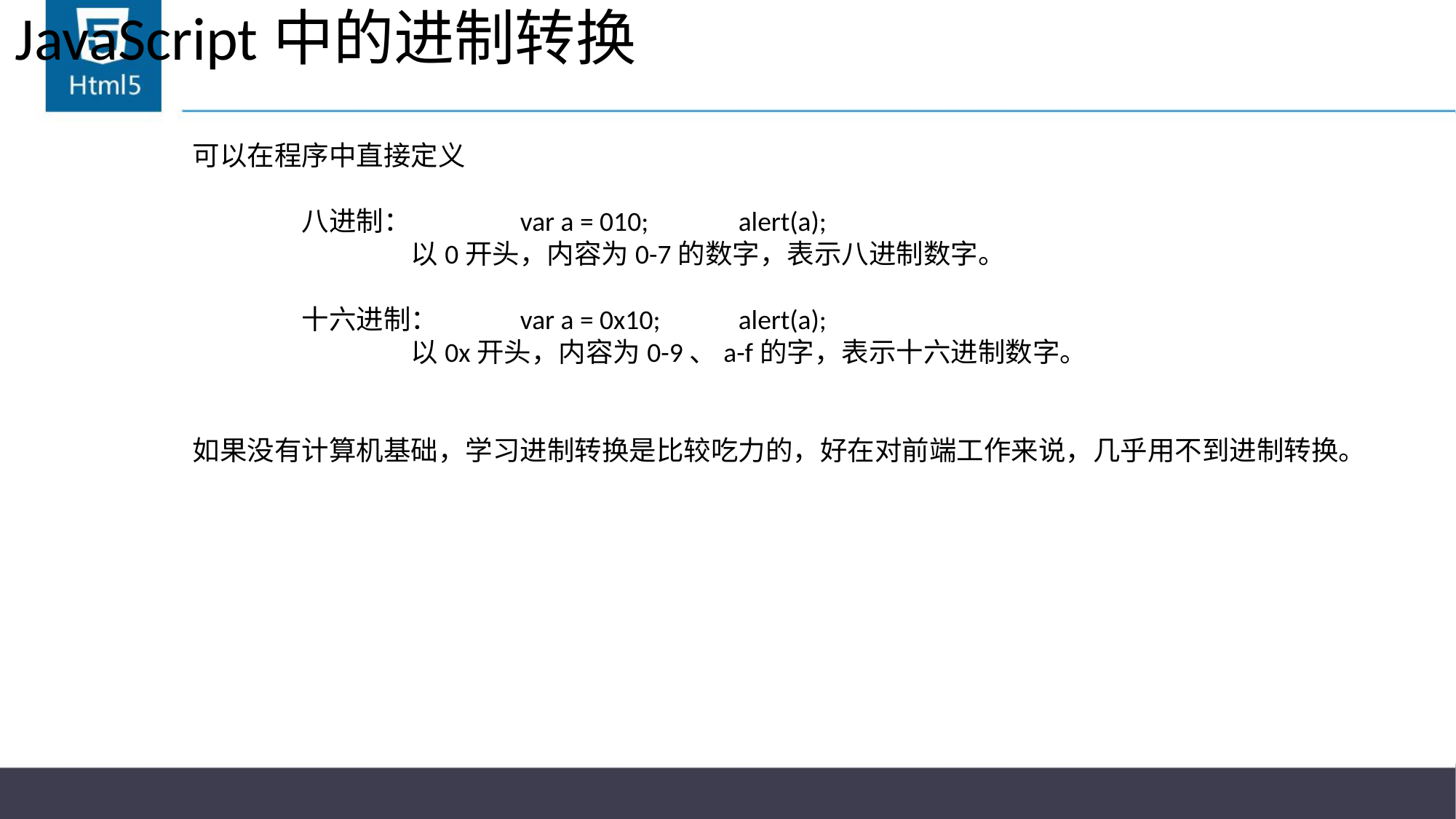

# JavaScript中的进制转换
可以在程序中直接定义

	八进制：	var a = 010; 	alert(a);
		以0开头，内容为0-7的数字，表示八进制数字。

	十六进制：	var a = 0x10; 	alert(a);
		以0x开头，内容为0-9、a-f的字，表示十六进制数字。

如果没有计算机基础，学习进制转换是比较吃力的，好在对前端工作来说，几乎用不到进制转换。